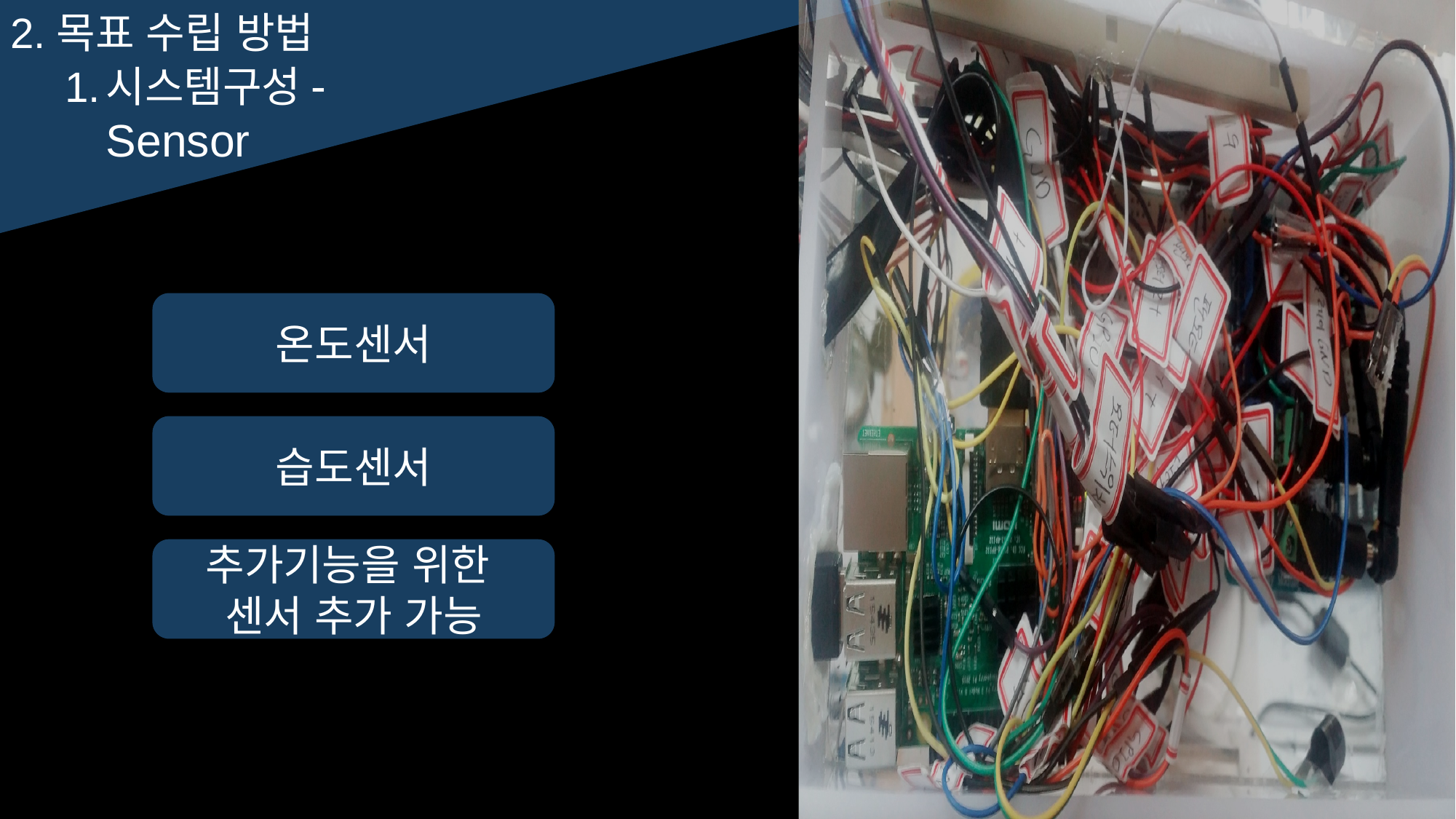

2.목표 수립 방법
시스템구성-Sensor

온도센서
습도센서
추가기능을 위한
센서 추가 가능